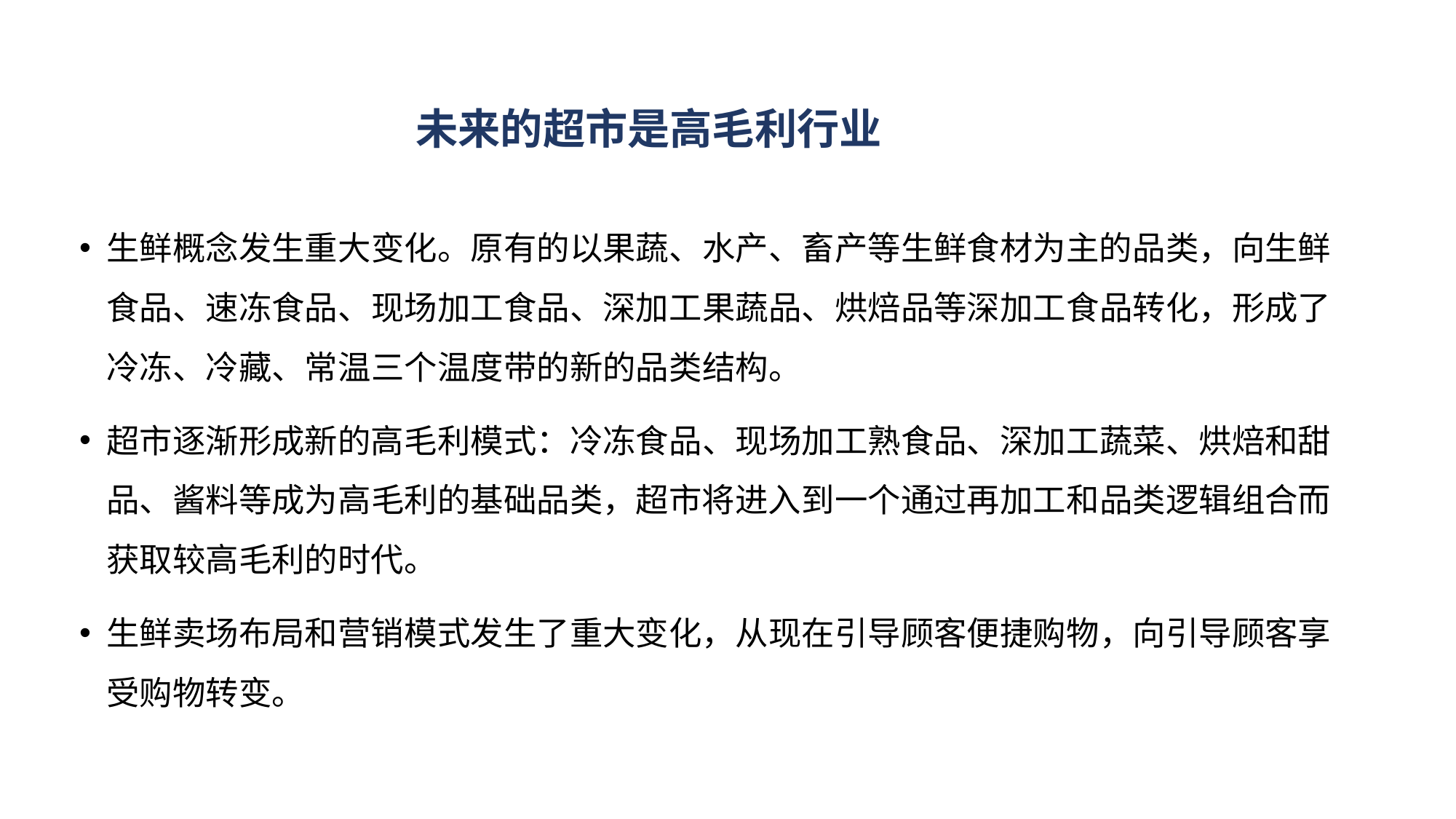

# 未来的超市是高毛利行业
生鲜概念发生重大变化。原有的以果蔬、水产、畜产等生鲜食材为主的品类，向生鲜食品、速冻食品、现场加工食品、深加工果蔬品、烘焙品等深加工食品转化，形成了冷冻、冷藏、常温三个温度带的新的品类结构。
超市逐渐形成新的高毛利模式：冷冻食品、现场加工熟食品、深加工蔬菜、烘焙和甜品、酱料等成为高毛利的基础品类，超市将进入到一个通过再加工和品类逻辑组合而获取较高毛利的时代。
生鲜卖场布局和营销模式发生了重大变化，从现在引导顾客便捷购物，向引导顾客享受购物转变。